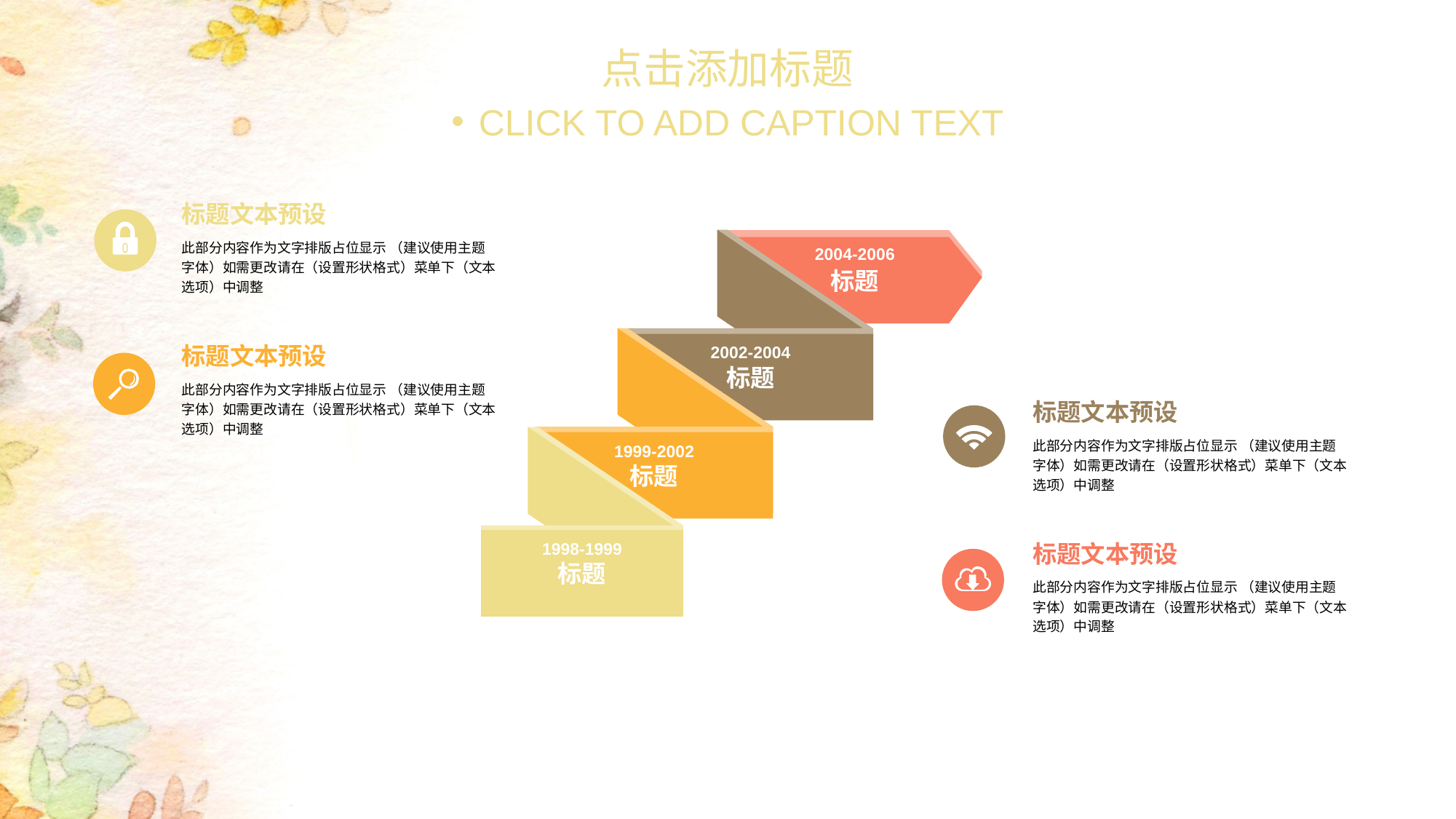

点击添加标题
CLICK TO ADD CAPTION TEXT
标题文本预设
此部分内容作为文字排版占位显示 （建议使用主题字体）如需更改请在（设置形状格式）菜单下（文本选项）中调整

标题
2004-2006

标题
标题文本预设
此部分内容作为文字排版占位显示 （建议使用主题字体）如需更改请在（设置形状格式）菜单下（文本选项）中调整
2002-2004

标题文本预设
此部分内容作为文字排版占位显示 （建议使用主题字体）如需更改请在（设置形状格式）菜单下（文本选项）中调整

标题
1999-2002

标题
1998-1999
标题文本预设
此部分内容作为文字排版占位显示 （建议使用主题字体）如需更改请在（设置形状格式）菜单下（文本选项）中调整